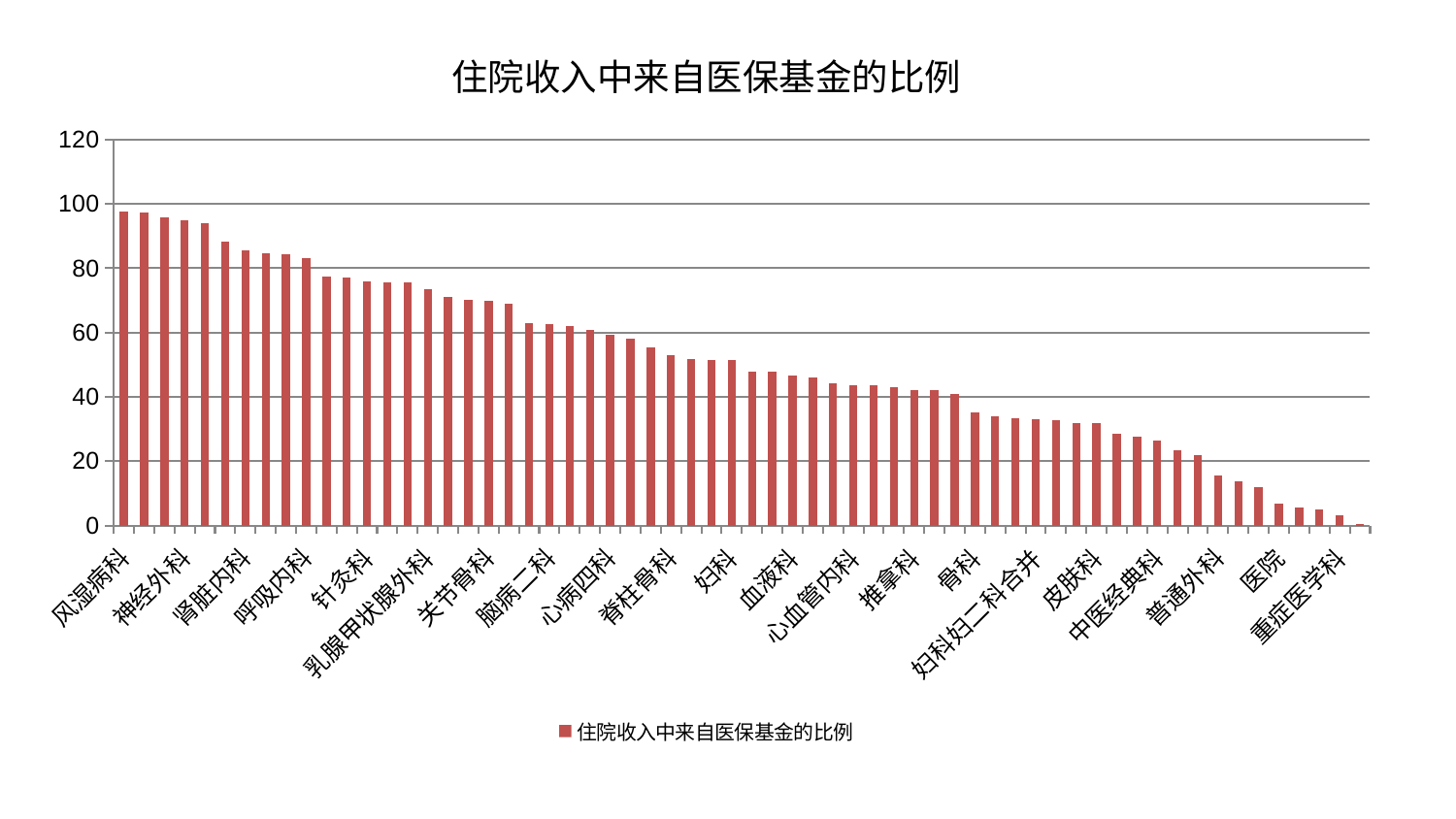

### Chart: 住院收入中来自医保基金的比例

| Category | 住院收入中来自医保基金的比例 |
|---|---|
| 风湿病科 | 97.57600771841875 |
| 内分泌科 | 97.48739883986543 |
| 心病二科 | 95.74557102363552 |
| 神经外科 | 94.96184716968673 |
| 肾病科 | 93.92524705084406 |
| 周围血管科 | 88.37849788425316 |
| 肾脏内科 | 85.48748861344808 |
| 创伤骨科 | 84.76059248958447 |
| 小儿骨科 | 84.42076870716089 |
| 呼吸内科 | 83.16339112835082 |
| 东区肾病科 | 77.51277795243195 |
| 神经内科 | 77.1995389290928 |
| 针灸科 | 75.89146565208237 |
| 老年医学科 | 75.64854494364666 |
| 肛肠科 | 75.45048098388874 |
| 乳腺甲状腺外科 | 73.52489680751692 |
| 消化内科 | 71.0829013139064 |
| 妇二科 | 70.21063384154229 |
| 关节骨科 | 69.7549567671361 |
| 泌尿外科 | 69.00199354865623 |
| 脾胃科消化科合并 | 62.889796564038434 |
| 脑病二科 | 62.57360117004449 |
| 身心医学科 | 61.88655469748603 |
| 肝病科 | 60.738277659514914 |
| 心病四科 | 59.46316974740251 |
| 东区重症医学科 | 58.20409259095036 |
| 中医外治中心 | 55.361928158346416 |
| 脊柱骨科 | 52.954129228273736 |
| 心病一科 | 51.919801376799015 |
| 运动损伤骨科 | 51.55128211787174 |
| 妇科 | 51.32255082345123 |
| 男科 | 47.99210949220429 |
| 微创骨科 | 47.75283944520681 |
| 血液科 | 46.55428425717136 |
| 口腔科 | 46.00459447762945 |
| 西区重症医学科 | 44.05458971146403 |
| 心血管内科 | 43.66126891249926 |
| 显微骨科 | 43.50768994766423 |
| 耳鼻喉科 | 42.919553565436196 |
| 推拿科 | 42.175491523340256 |
| 美容皮肤科 | 42.12157260391513 |
| 脑病一科 | 40.760413593150346 |
| 骨科 | 35.06708955122757 |
| 肝胆外科 | 33.8534762868353 |
| 胸外科 | 33.379707175507534 |
| 妇科妇二科合并 | 33.12120998704833 |
| 综合内科 | 32.89243723956805 |
| 产科 | 31.73914763925605 |
| 皮肤科 | 31.727050723565032 |
| 小儿推拿科 | 28.458337884761576 |
| 眼科 | 27.654350487036837 |
| 中医经典科 | 26.503855740862313 |
| 治未病中心 | 23.32482687540938 |
| 康复科 | 21.88238306204624 |
| 普通外科 | 15.65382825491428 |
| 儿科 | 13.584737296073325 |
| 肿瘤内科 | 12.057029917215733 |
| 医院 | 6.8537618611656415 |
| 脾胃病科 | 5.640318548652901 |
| 心病三科 | 5.036105129306434 |
| 重症医学科 | 3.079163273244867 |
| 脑病三科 | 0.3590657394372032 |
116